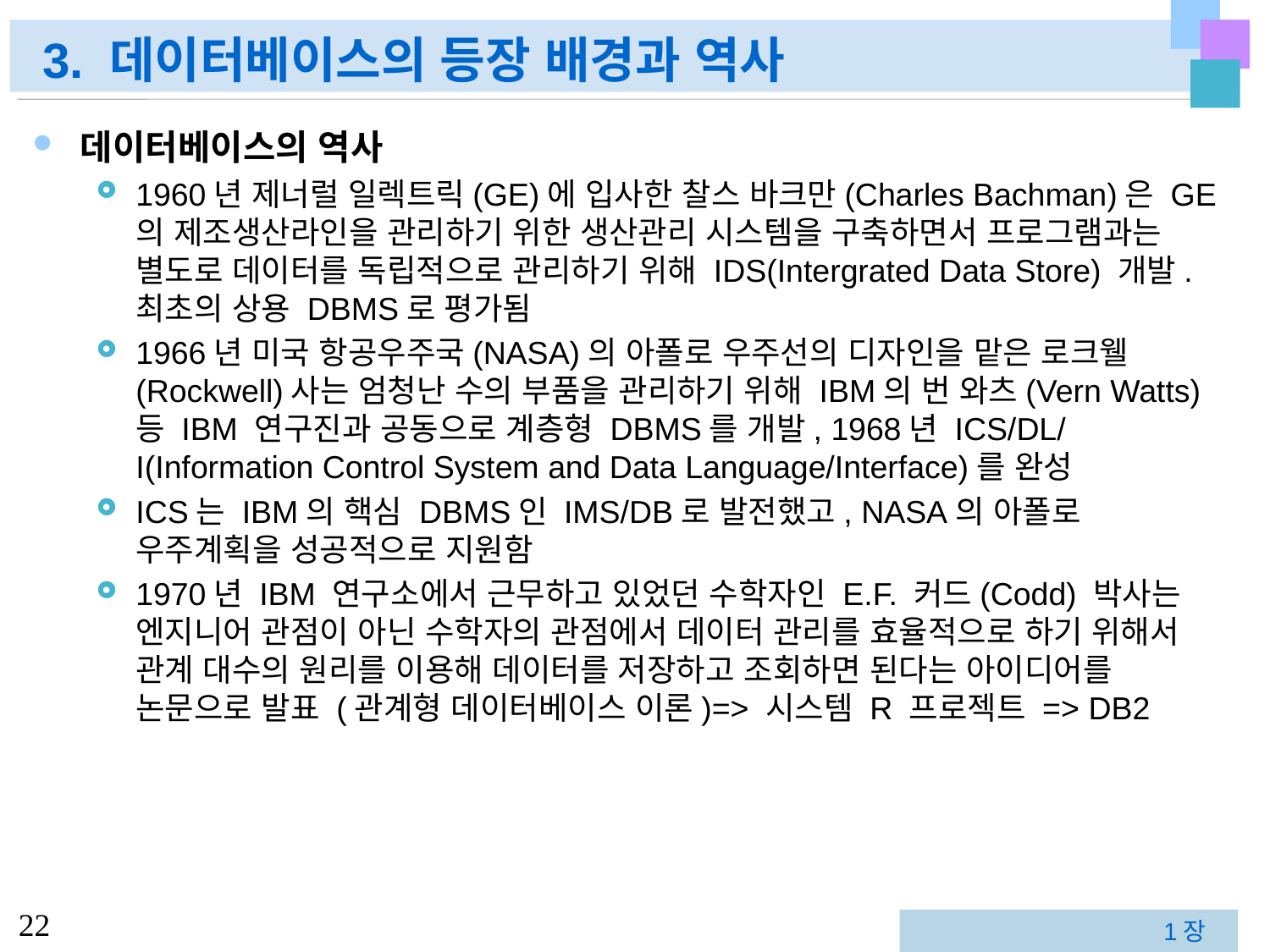

# 3. 데이터베이스의 등장 배경과 역사
데이터베이스의 역사
1960년 제너럴 일렉트릭(GE)에 입사한 찰스 바크만(Charles Bachman)은 GE의 제조생산라인을 관리하기 위한 생산관리 시스템을 구축하면서 프로그램과는 별도로 데이터를 독립적으로 관리하기 위해 IDS(Intergrated Data Store) 개발. 최초의 상용 DBMS로 평가됨
1966년 미국 항공우주국(NASA)의 아폴로 우주선의 디자인을 맡은 로크웰(Rockwell)사는 엄청난 수의 부품을 관리하기 위해 IBM의 번 와츠(Vern Watts) 등 IBM 연구진과 공동으로 계층형 DBMS를 개발, 1968년 ICS/DL/I(Information Control System and Data Language/Interface)를 완성
ICS는 IBM의 핵심 DBMS인 IMS/DB로 발전했고, NASA의 아폴로 우주계획을 성공적으로 지원함
1970년 IBM 연구소에서 근무하고 있었던 수학자인 E.F. 커드(Codd) 박사는 엔지니어 관점이 아닌 수학자의 관점에서 데이터 관리를 효율적으로 하기 위해서 관계 대수의 원리를 이용해 데이터를 저장하고 조회하면 된다는 아이디어를 논문으로 발표 (관계형 데이터베이스 이론)=> 시스템 R 프로젝트 => DB2

1장